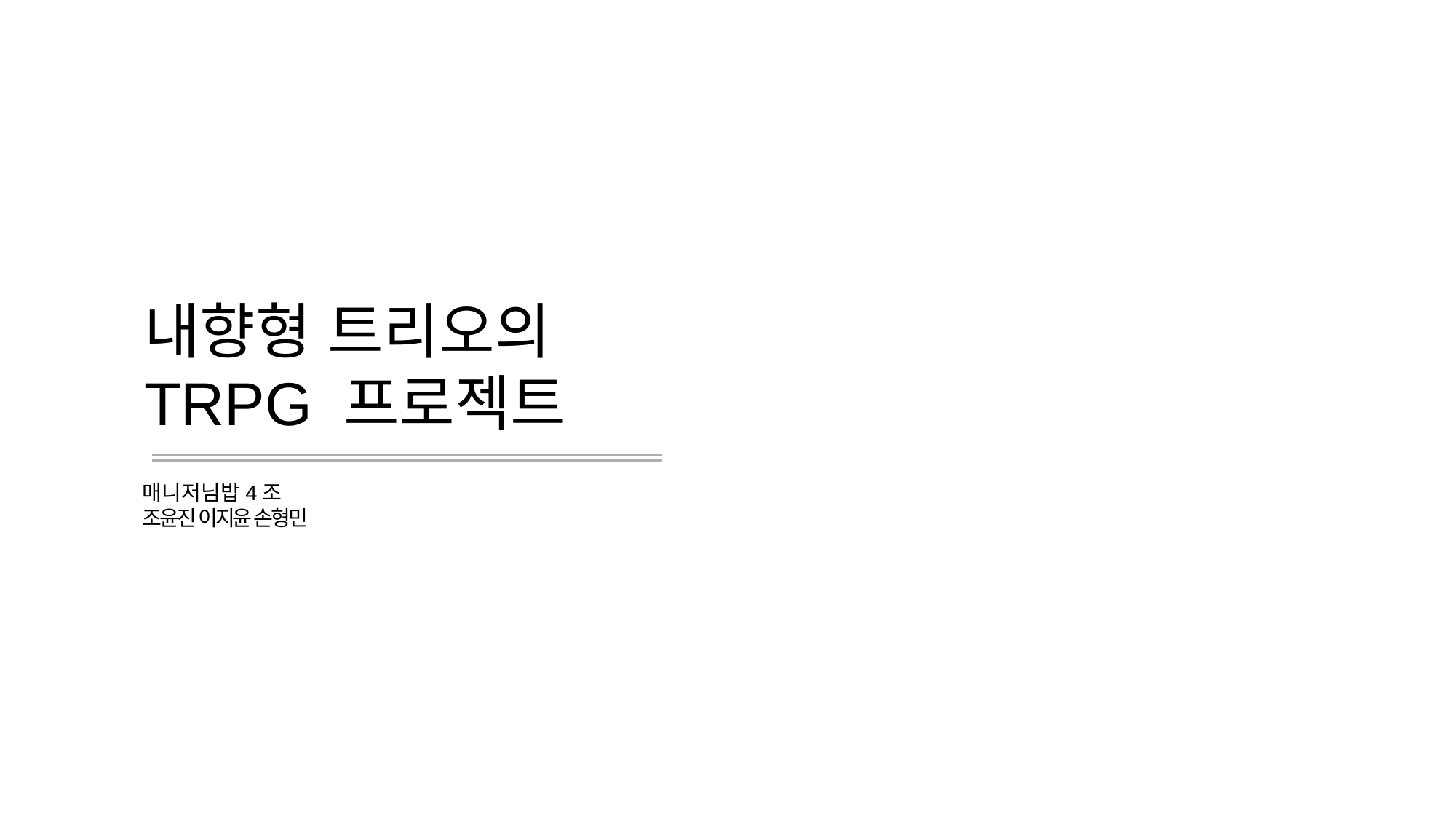

내향형 트리오의
TRPG 프로젝트
매니저님밥4조
조윤진 이지윤 손형민